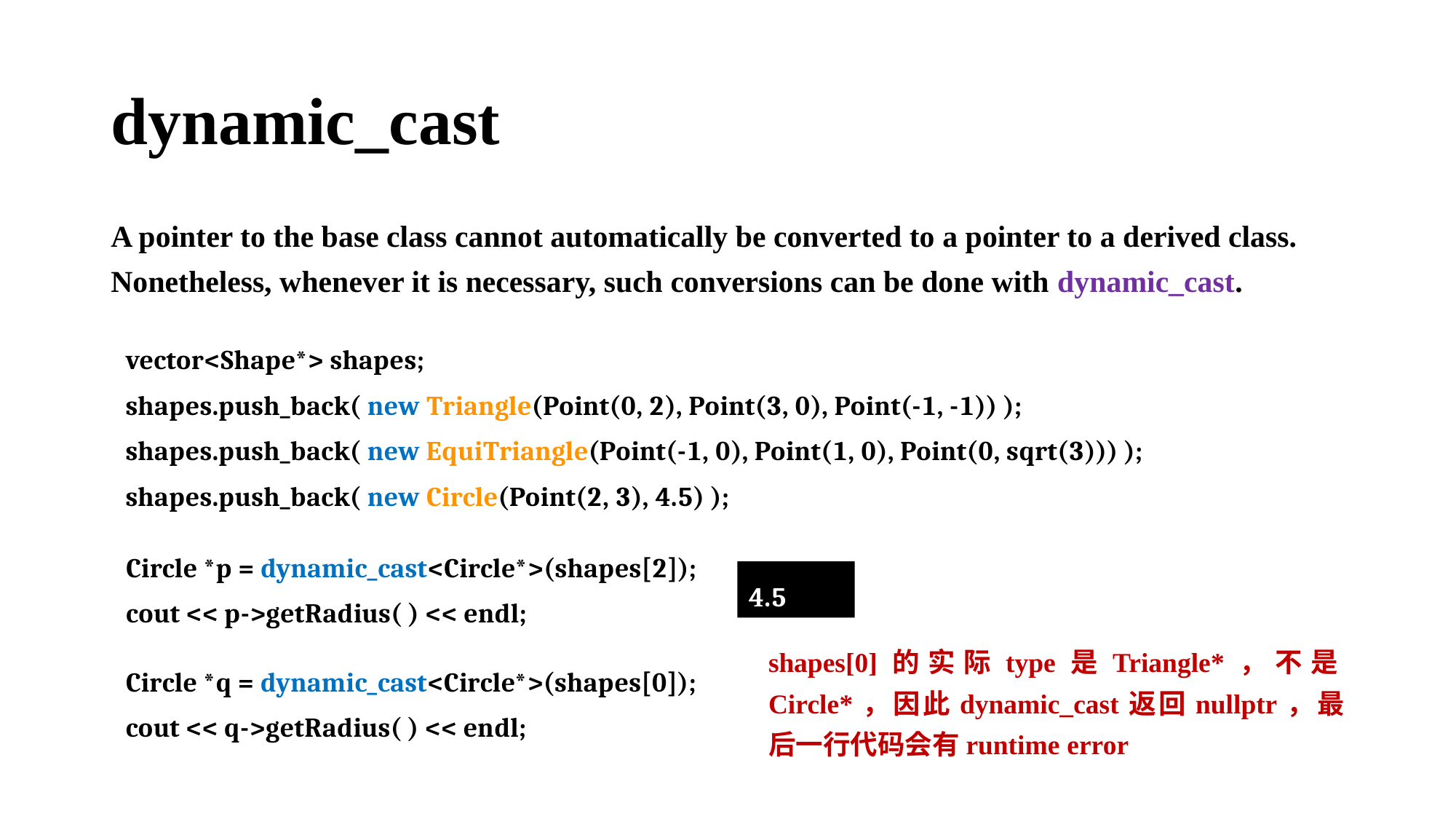

# dynamic_cast
A pointer to the base class cannot automatically be converted to a pointer to a derived class.
Nonetheless, whenever it is necessary, such conversions can be done with dynamic_cast.
vector<Shape*> shapes;
shapes.push_back( new Triangle(Point(0, 2), Point(3, 0), Point(-1, -1)) );
shapes.push_back( new EquiTriangle(Point(-1, 0), Point(1, 0), Point(0, sqrt(3))) );
shapes.push_back( new Circle(Point(2, 3), 4.5) );
Circle *p = dynamic_cast<Circle*>(shapes[2]);
cout << p->getRadius( ) << endl;
4.5
shapes[0]的实际type是Triangle*，不是Circle*，因此dynamic_cast返回nullptr，最后一行代码会有runtime error
Circle *q = dynamic_cast<Circle*>(shapes[0]);
cout << q->getRadius( ) << endl;